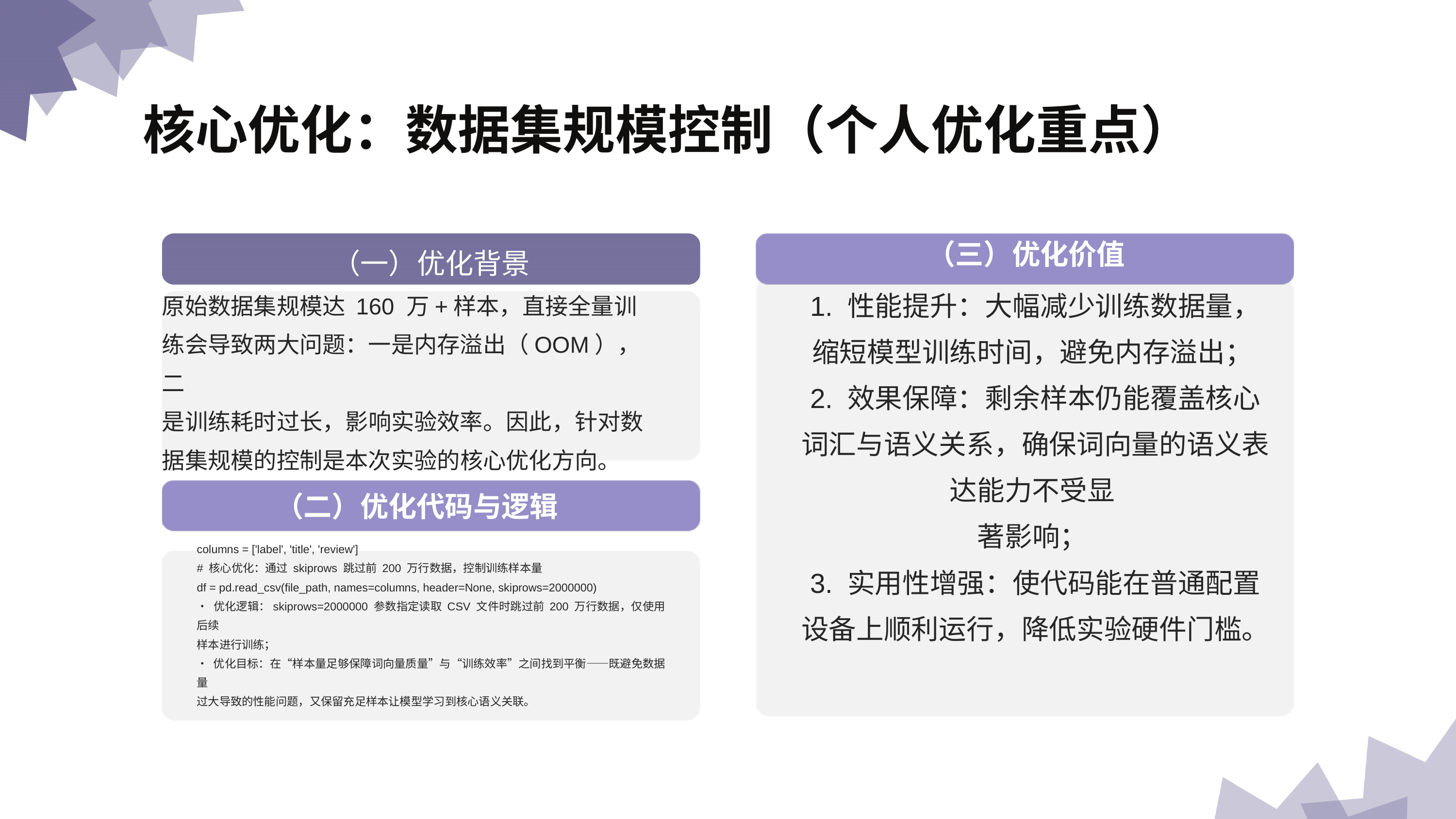

核⼼优化：数据集规模控制（个⼈优化重点）

（三）优化价值

（⼀）优化背景
1. 性能提升：⼤幅减少训练数据量，缩短模型训练时间，避免内存溢出；
2. 效果保障：剩余样本仍能覆盖核⼼词汇与语义关系，确保词向量的语义表达能⼒不受显
著影响；
3. 实⽤性增强：使代码能在普通配置设备上顺利运⾏，降低实验硬件⻔槛。

原始数据集规模达 160 万+样本，直接全量训练会导致两⼤问题：⼀是内存溢出（OOM），⼆
是训练耗时过⻓，影响实验效率。因此，针对数据集规模的控制是本次实验的核⼼优化⽅向。

（⼆）优化代码与逻辑

columns = ['label', 'title', 'review']
# 核⼼优化：通过 skiprows 跳过前 200 万⾏数据，控制训练样本量
df = pd.read_csv(file_path, names=columns, header=None, skiprows=2000000)
• 优化逻辑：skiprows=2000000 参数指定读取 CSV ⽂件时跳过前 200 万⾏数据，仅使⽤后续
样本进⾏训练；
• 优化⽬标：在“样本量⾜够保障词向量质量”与“训练效率”之间找到平衡——既避免数据量
过⼤导致的性能问题，⼜保留充⾜样本让模型学习到核⼼语义关联。